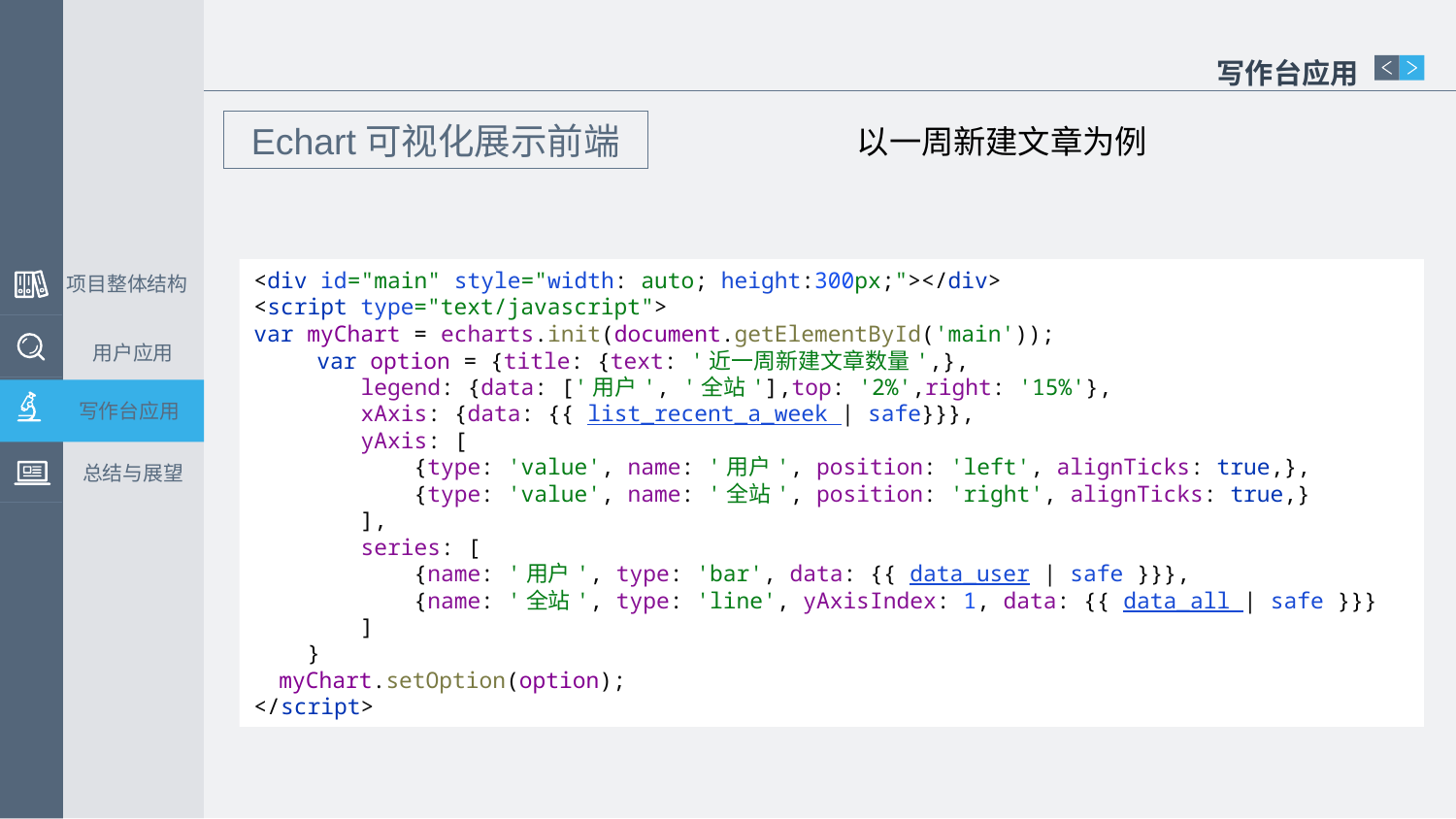

写作台应用

Echart可视化展示前端
以一周新建文章为例
<div id="main" style="width: auto; height:300px;"></div>
<script type="text/javascript">
var myChart = echarts.init(document.getElementById('main'));
          var option = {title: {text: '近一周新建文章数量',},
        legend: {data: ['用户', '全站'],top: '2%',right: '15%'},
        xAxis: {data: {{ list_recent_a_week | safe}}},
        yAxis: [
            {type: 'value', name: '用户', position: 'left', alignTicks: true,},
            {type: 'value', name: '全站', position: 'right', alignTicks: true,}
        ],
        series: [
            {name: '用户', type: 'bar', data: {{ data_user | safe }}},
            {name: '全站', type: 'line', yAxisIndex: 1, data: {{ data_all | safe }}}
        ]
    }
    myChart.setOption(option);
</script>
项目整体结构

用户应用

写作台应用

总结与展望